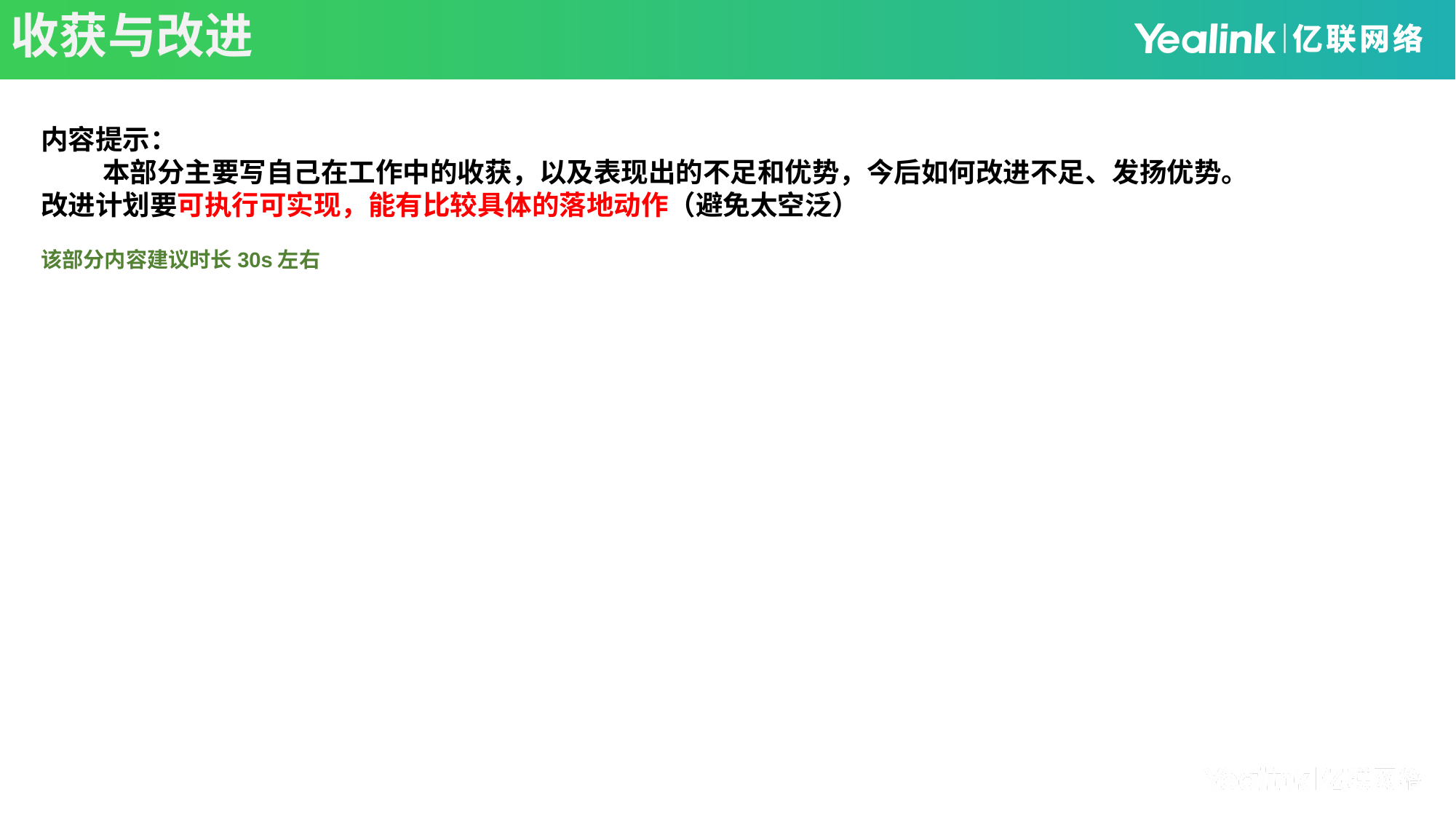

收获与改进
内容提示：
         本部分主要写自己在工作中的收获，以及表现出的不足和优势，今后如何改进不足、发扬优势。改进计划要可执行可实现，能有比较具体的落地动作（避免太空泛）

该部分内容建议时长30s左右